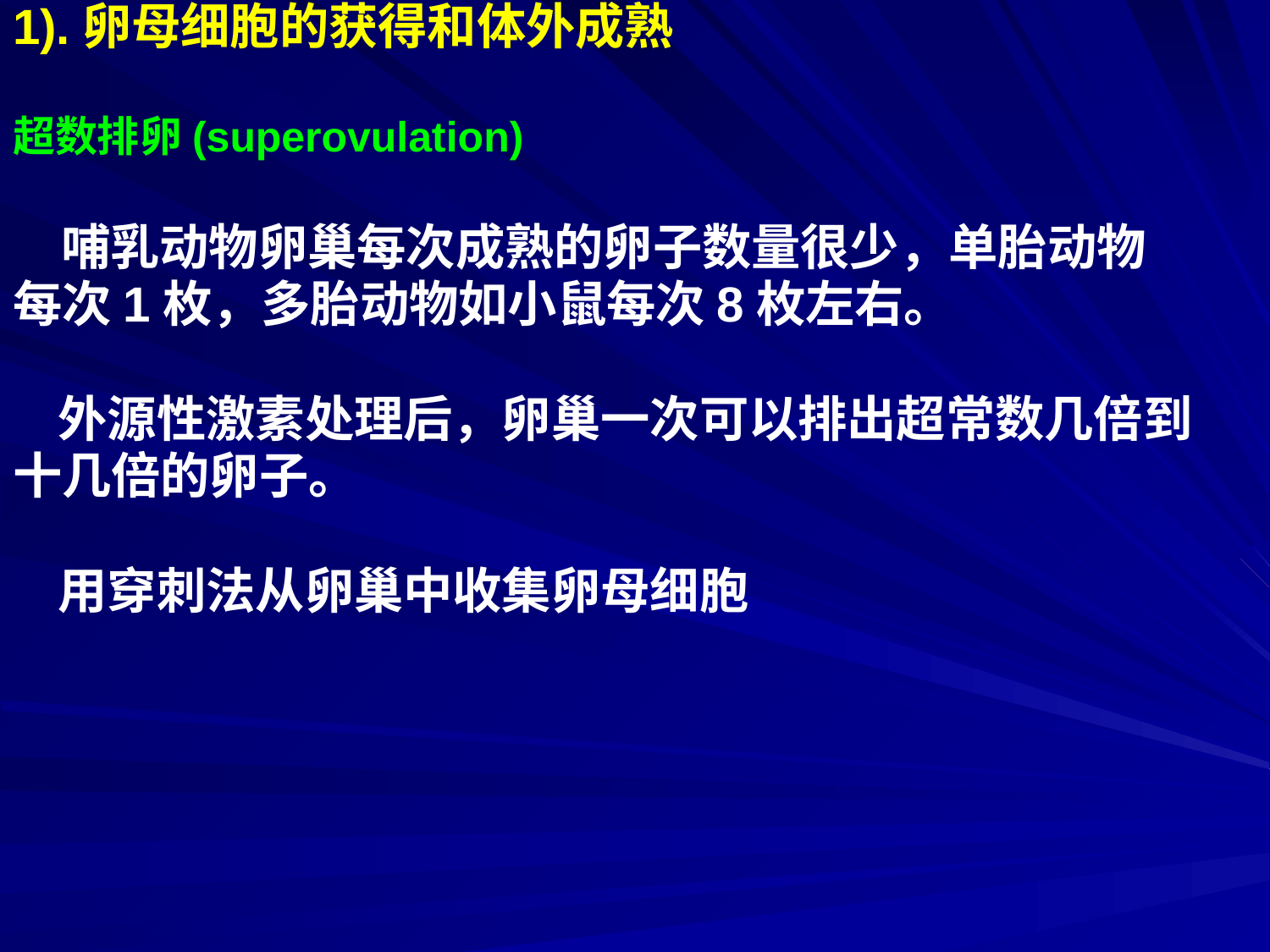

1).卵母细胞的获得和体外成熟

超数排卵(superovulation)

    哺乳动物卵巢每次成熟的卵子数量很少，单胎动物
每次1枚，多胎动物如小鼠每次8枚左右。

   外源性激素处理后，卵巢一次可以排出超常数几倍到
十几倍的卵子。

   用穿刺法从卵巢中收集卵母细胞